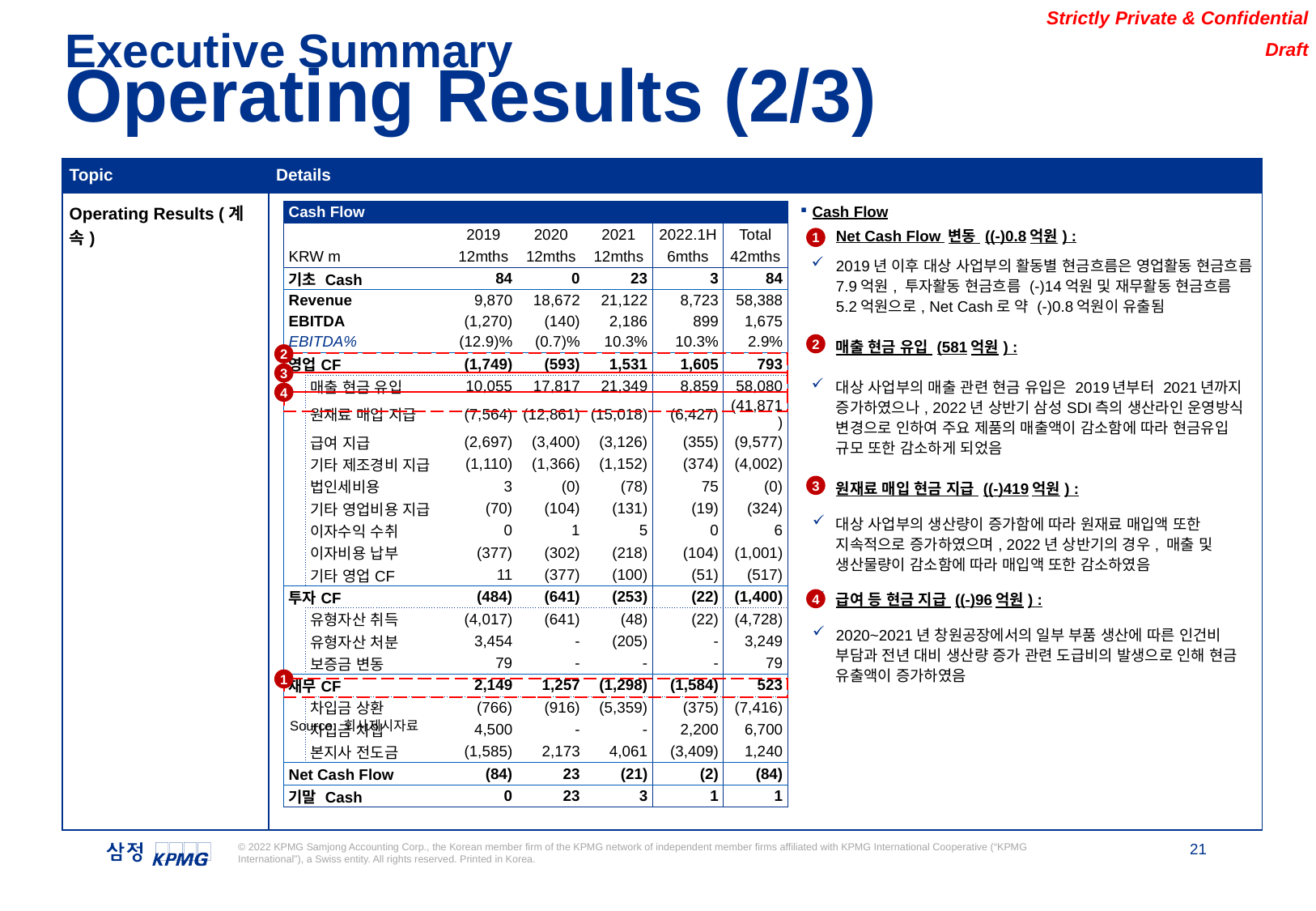

Executive Summary
Operating Results (2/3)
| Topic | Details |
| --- | --- |
| Operating Results (계속) | Cash Flow Net Cash Flow 변동 ((-)0.8억원) : 2019년 이후 대상 사업부의 활동별 현금흐름은 영업활동 현금흐름 7.9억원, 투자활동 현금흐름 (-)14억원 및 재무활동 현금흐름 5.2억원으로, Net Cash로 약 (-)0.8억원이 유출됨 매출 현금 유입 (581억원) : 대상 사업부의 매출 관련 현금 유입은 2019년부터 2021년까지 증가하였으나, 2022년 상반기 삼성SDI측의 생산라인 운영방식 변경으로 인하여 주요 제품의 매출액이 감소함에 따라 현금유입 규모 또한 감소하게 되었음 원재료 매입 현금 지급 ((-)419억원) : 대상 사업부의 생산량이 증가함에 따라 원재료 매입액 또한 지속적으로 증가하였으며, 2022년 상반기의 경우, 매출 및 생산물량이 감소함에 따라 매입액 또한 감소하였음 급여 등 현금 지급 ((-)96억원) : 2020~2021년 창원공장에서의 일부 부품 생산에 따른 인건비 부담과 전년 대비 생산량 증가 관련 도급비의 발생으로 인해 현금 유출액이 증가하였음 |
| Cash Flow |  |  |  |  |  |  |  |
| --- | --- | --- | --- | --- | --- | --- | --- |
|  |  |  | 2019 | 2020 | 2021 | 2022.1H | Total |
| KRW m |  |  | 12mths | 12mths | 12mths | 6mths | 42mths |
| 기초 Cash |  |  | 84 | 0 | 23 | 3 | 84 |
| Revenue |  |  | 9,870 | 18,672 | 21,122 | 8,723 | 58,388 |
| EBITDA |  |  | (1,270) | (140) | 2,186 | 899 | 1,675 |
| EBITDA% |  |  | (12.9)% | (0.7)% | 10.3% | 10.3% | 2.9% |
| 영업CF |  |  | (1,749) | (593) | 1,531 | 1,605 | 793 |
|  | 매출 현금 유입 |  | 10,055 | 17,817 | 21,349 | 8,859 | 58,080 |
|  | 원재료 매입 지급 |  | (7,564) | (12,861) | (15,018) | (6,427) | (41,871) |
|  | 급여 지급 |  | (2,697) | (3,400) | (3,126) | (355) | (9,577) |
|  | 기타 제조경비 지급 |  | (1,110) | (1,366) | (1,152) | (374) | (4,002) |
|  | 법인세비용 |  | 3 | (0) | (78) | 75 | (0) |
|  | 기타 영업비용 지급 |  | (70) | (104) | (131) | (19) | (324) |
|  | 이자수익 수취 |  | 0 | 1 | 5 | 0 | 6 |
|  | 이자비용 납부 |  | (377) | (302) | (218) | (104) | (1,001) |
|  | 기타 영업CF |  | 11 | (377) | (100) | (51) | (517) |
| 투자CF |  |  | (484) | (641) | (253) | (22) | (1,400) |
|  | 유형자산 취득 |  | (4,017) | (641) | (48) | (22) | (4,728) |
|  | 유형자산 처분 |  | 3,454 | - | (205) | - | 3,249 |
|  | 보증금 변동 |  | 79 | - | - | - | 79 |
| 재무CF |  |  | 2,149 | 1,257 | (1,298) | (1,584) | 523 |
|  | 차입금 상환 |  | (766) | (916) | (5,359) | (375) | (7,416) |
|  | 차입금 차입 |  | 4,500 | - | - | 2,200 | 6,700 |
|  | 본지사 전도금 |  | (1,585) | 2,173 | 4,061 | (3,409) | 1,240 |
| Net Cash Flow |  |  | (84) | 23 | (21) | (2) | (84) |
| 기말 Cash |  |  | 0 | 23 | 3 | 1 | 1 |
1
2
2

3

4

3
4
1

Source: 회사제시자료